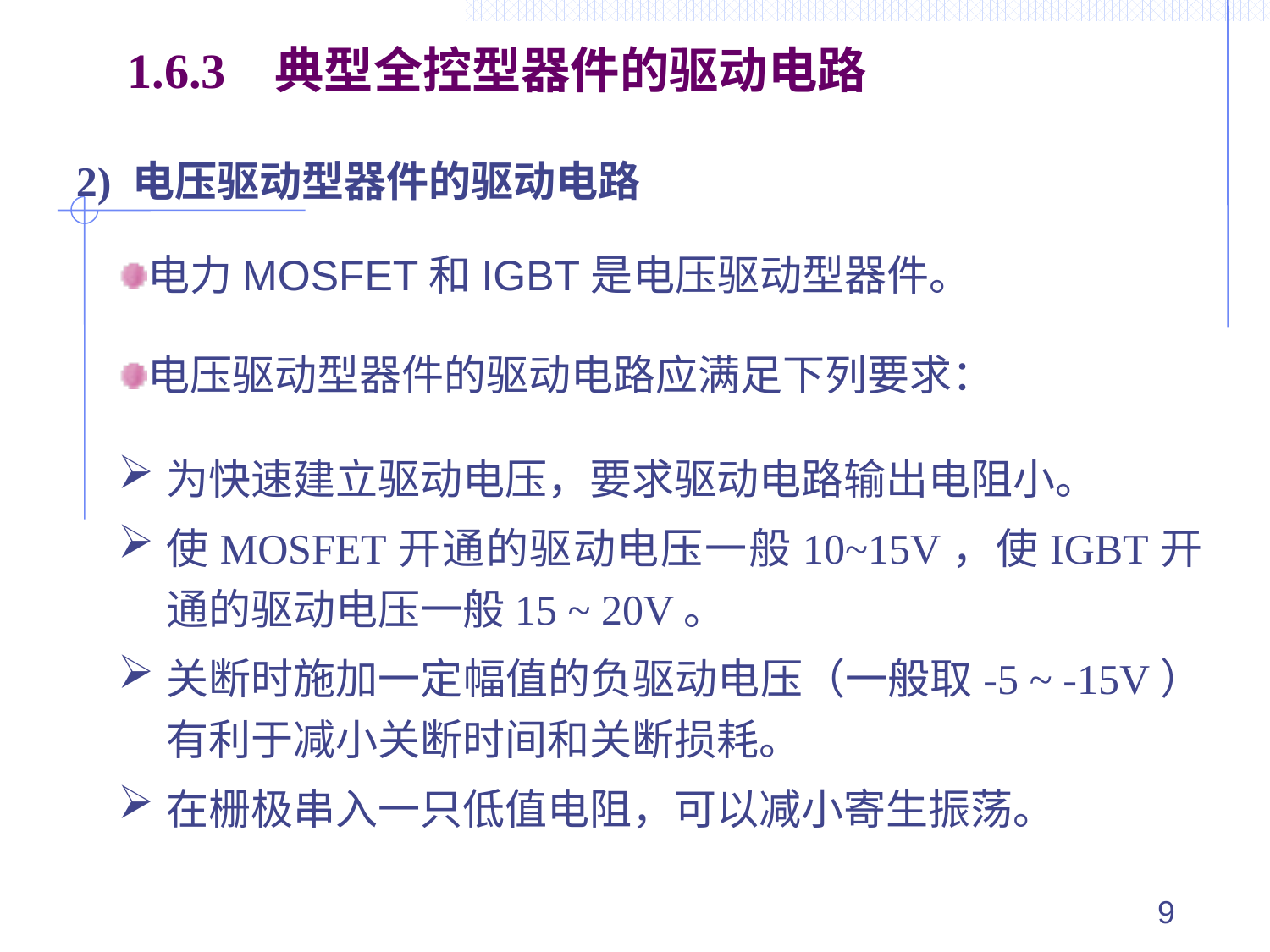

1.6.3   典型全控型器件的驱动电路
2) 电压驱动型器件的驱动电路
电力MOSFET和IGBT是电压驱动型器件。
电压驱动型器件的驱动电路应满足下列要求：
为快速建立驱动电压，要求驱动电路输出电阻小。
使MOSFET开通的驱动电压一般10~15V，使IGBT开通的驱动电压一般15 ~ 20V。
关断时施加一定幅值的负驱动电压（一般取-5 ~ -15V）有利于减小关断时间和关断损耗。
在栅极串入一只低值电阻，可以减小寄生振荡。
9